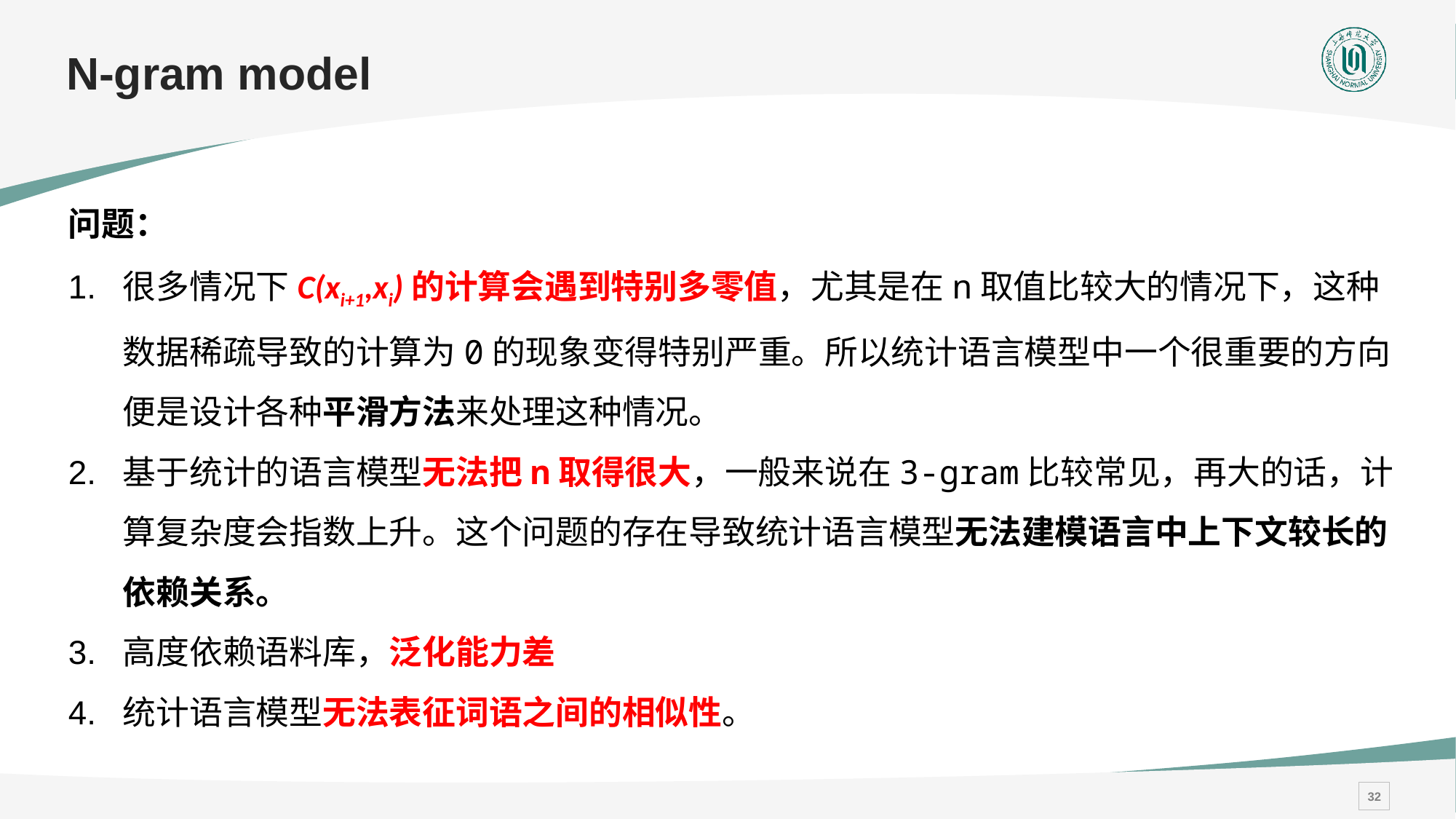

# N-gram model
问题：
很多情况下C(xi+1,xi)的计算会遇到特别多零值，尤其是在n取值比较大的情况下，这种数据稀疏导致的计算为0的现象变得特别严重。所以统计语言模型中一个很重要的方向便是设计各种平滑方法来处理这种情况。
基于统计的语言模型无法把n取得很大，一般来说在3-gram比较常见，再大的话，计算复杂度会指数上升。这个问题的存在导致统计语言模型无法建模语言中上下文较长的依赖关系。
高度依赖语料库，泛化能力差
统计语言模型无法表征词语之间的相似性。